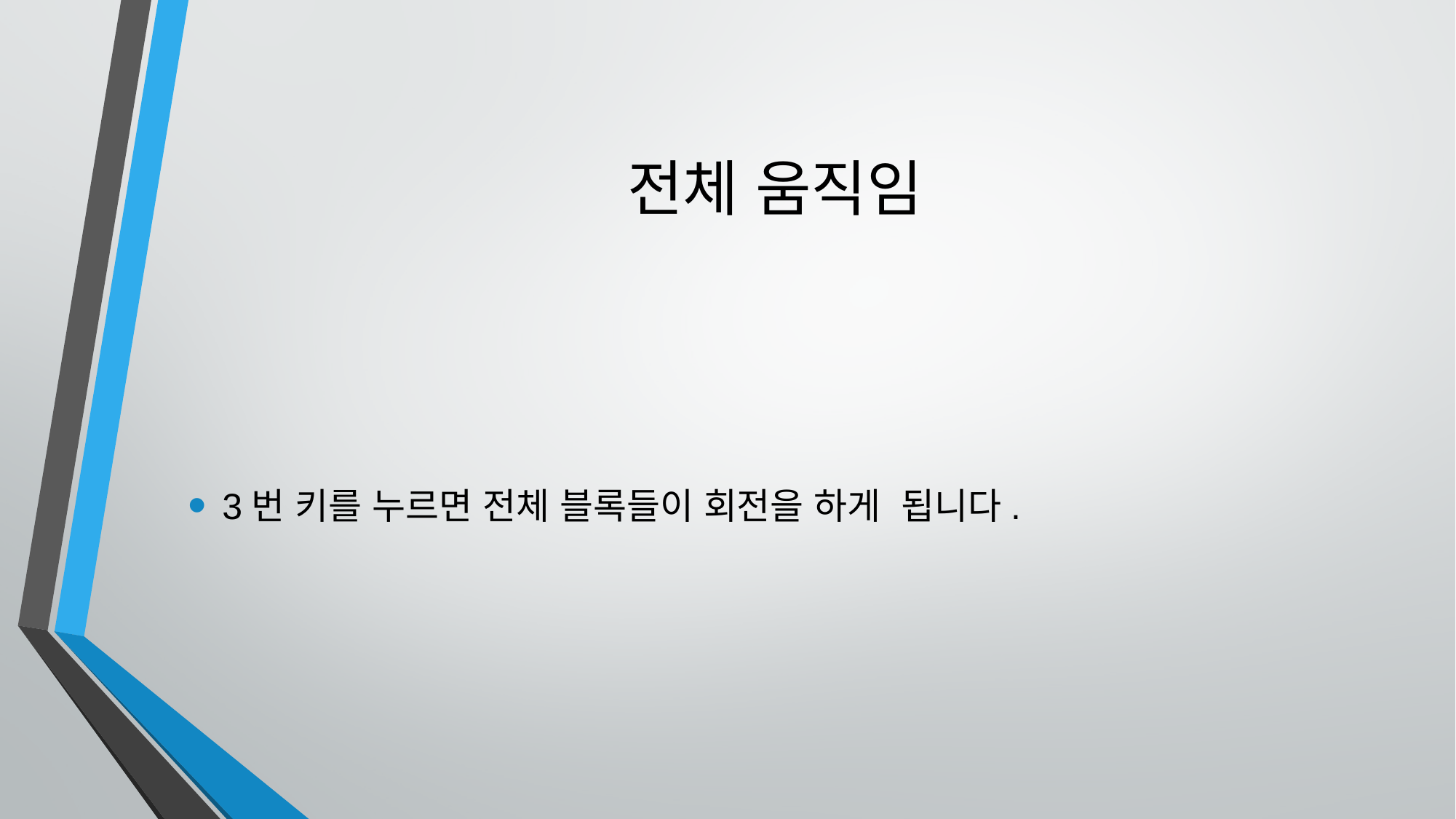

# 전체 움직임
3번 키를 누르면 전체 블록들이 회전을 하게  됩니다.